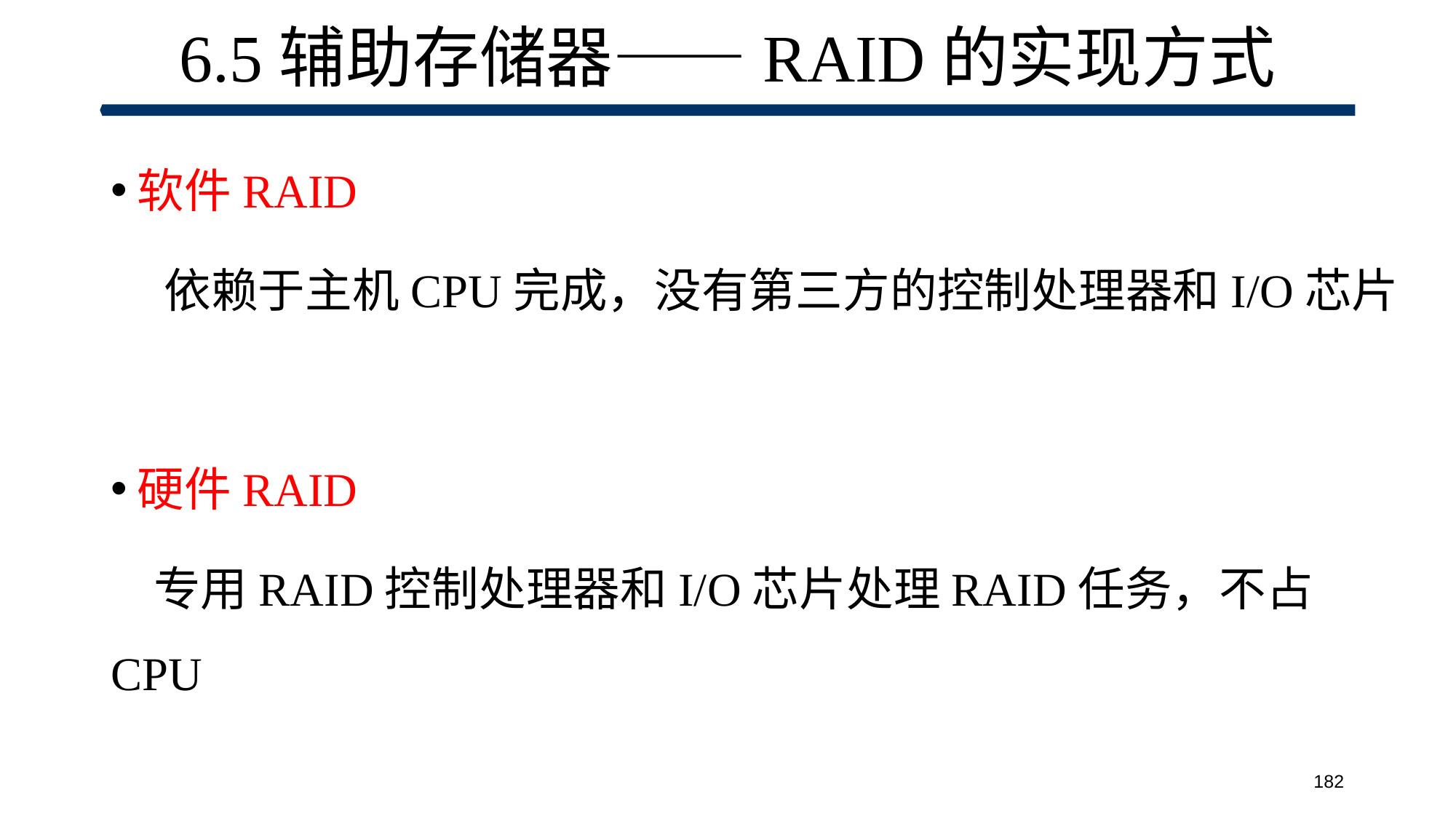

# 6.5辅助存储器——RAID的实现方式
软件RAID
    依赖于主机CPU完成，没有第三方的控制处理器和I/O芯片

硬件RAID
   专用RAID控制处理器和I/O芯片处理RAID任务，不占CPU
182